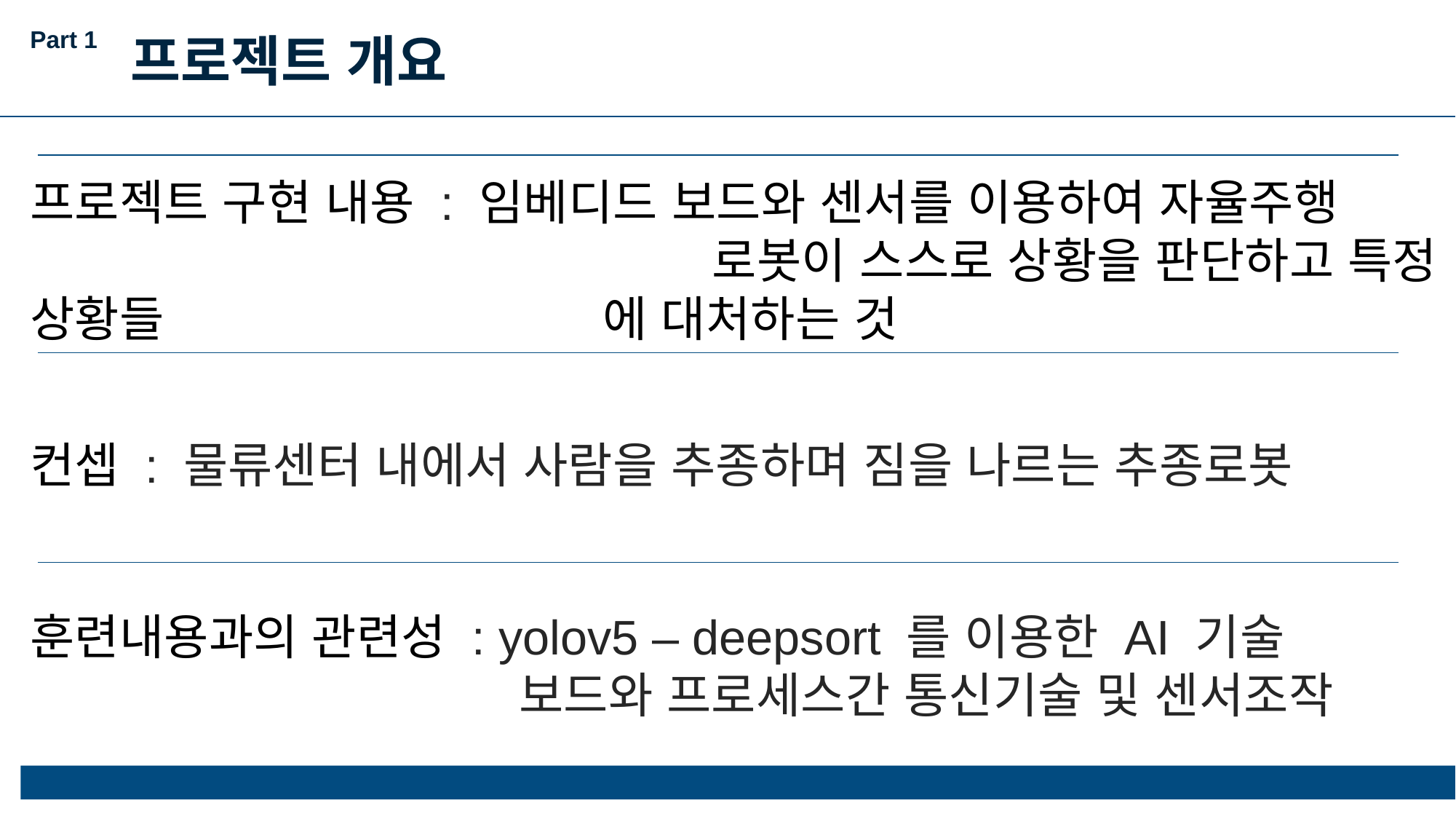

Part 1
프로젝트 개요
프로젝트 구현 내용 : 임베디드 보드와 센서를 이용하여 자율주행                             				  로봇이 스스로 상황을 판단하고 특정 상황들				  에 대처하는 것
컨셉 : 물류센터 내에서 사람을 추종하며 짐을 나르는 추종로봇
훈련내용과의 관련성 : yolov5 – deepsort 를 이용한 AI 기술
				   보드와 프로세스간 통신기술 및 센서조작